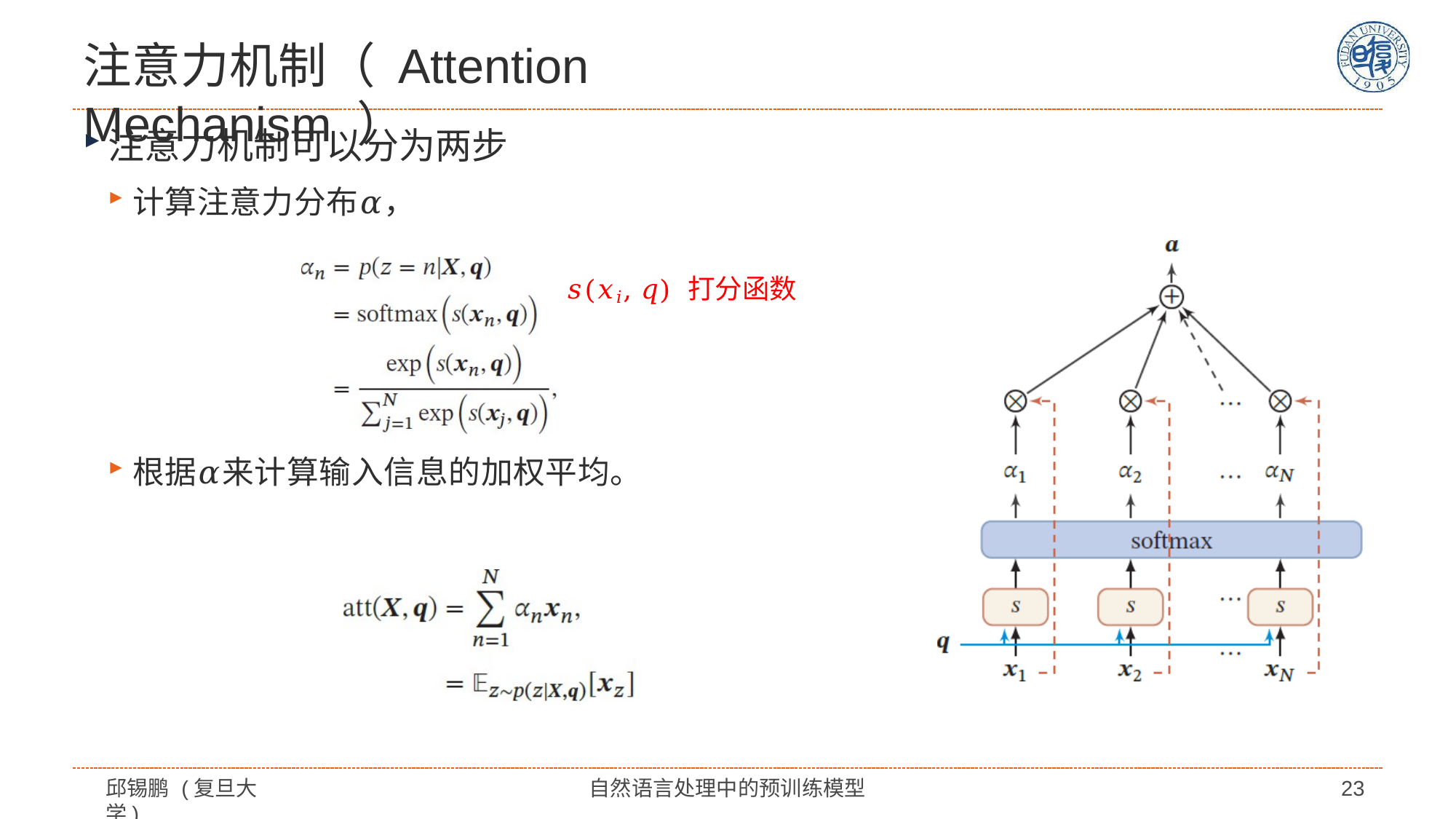

# 注意力机制（ Attention Mechanism ）
注意力机制可以分为两步
计算注意力分布𝛼，

𝑠(𝑥𝑖, 𝑞) 打分函数

根据𝛼来计算输入信息的加权平均。

邱锡鹏 (复旦大学)
自然语言处理中的预训练模型
23